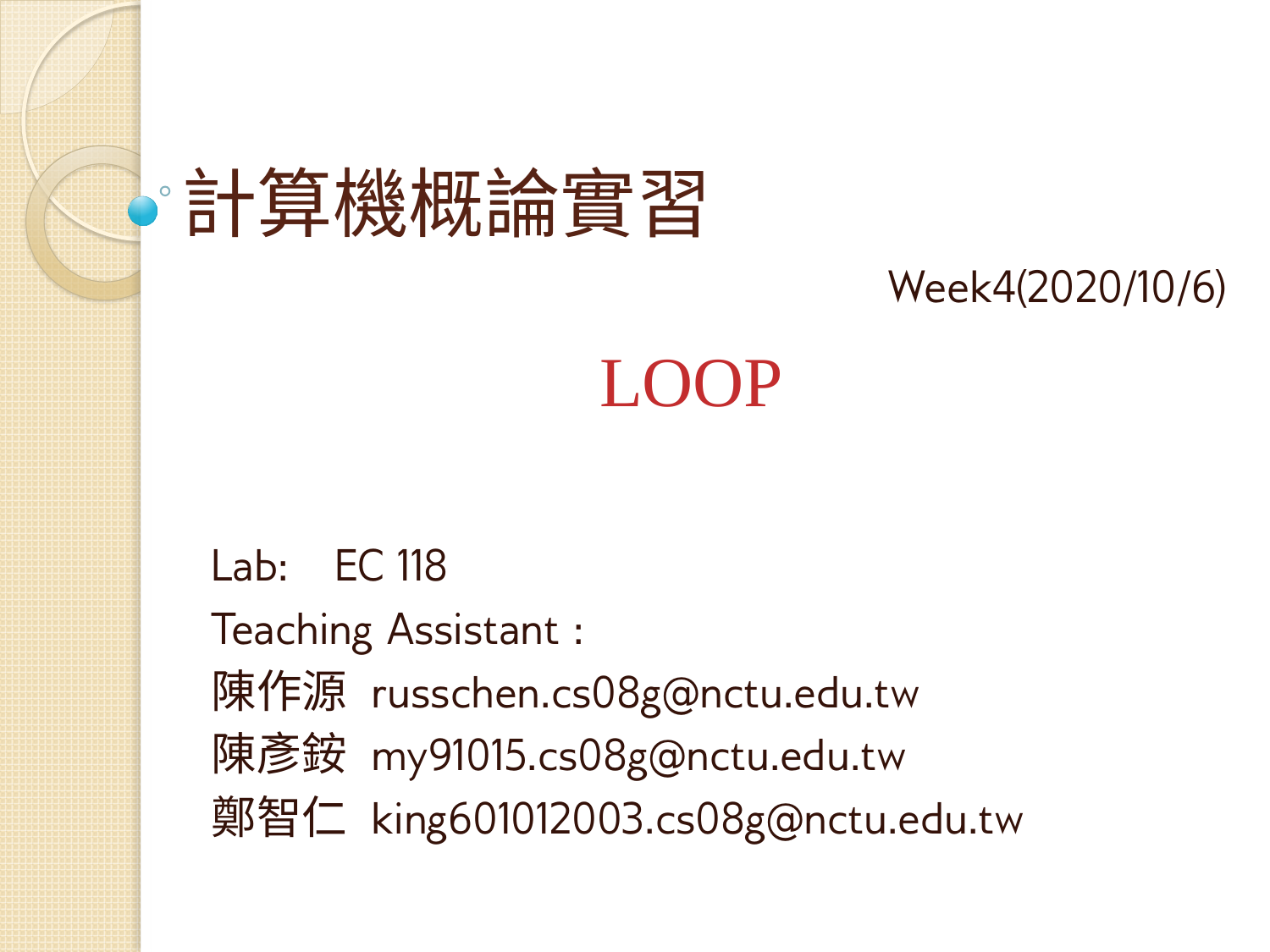

# 計算機概論實習
Week4(2020/10/6)
LOOP
Lab: 	EC 118
Teaching Assistant :
陳作源 russchen.cs08g@nctu.edu.tw
陳彥銨 my91015.cs08g@nctu.edu.tw
鄭智仁 king601012003.cs08g@nctu.edu.tw